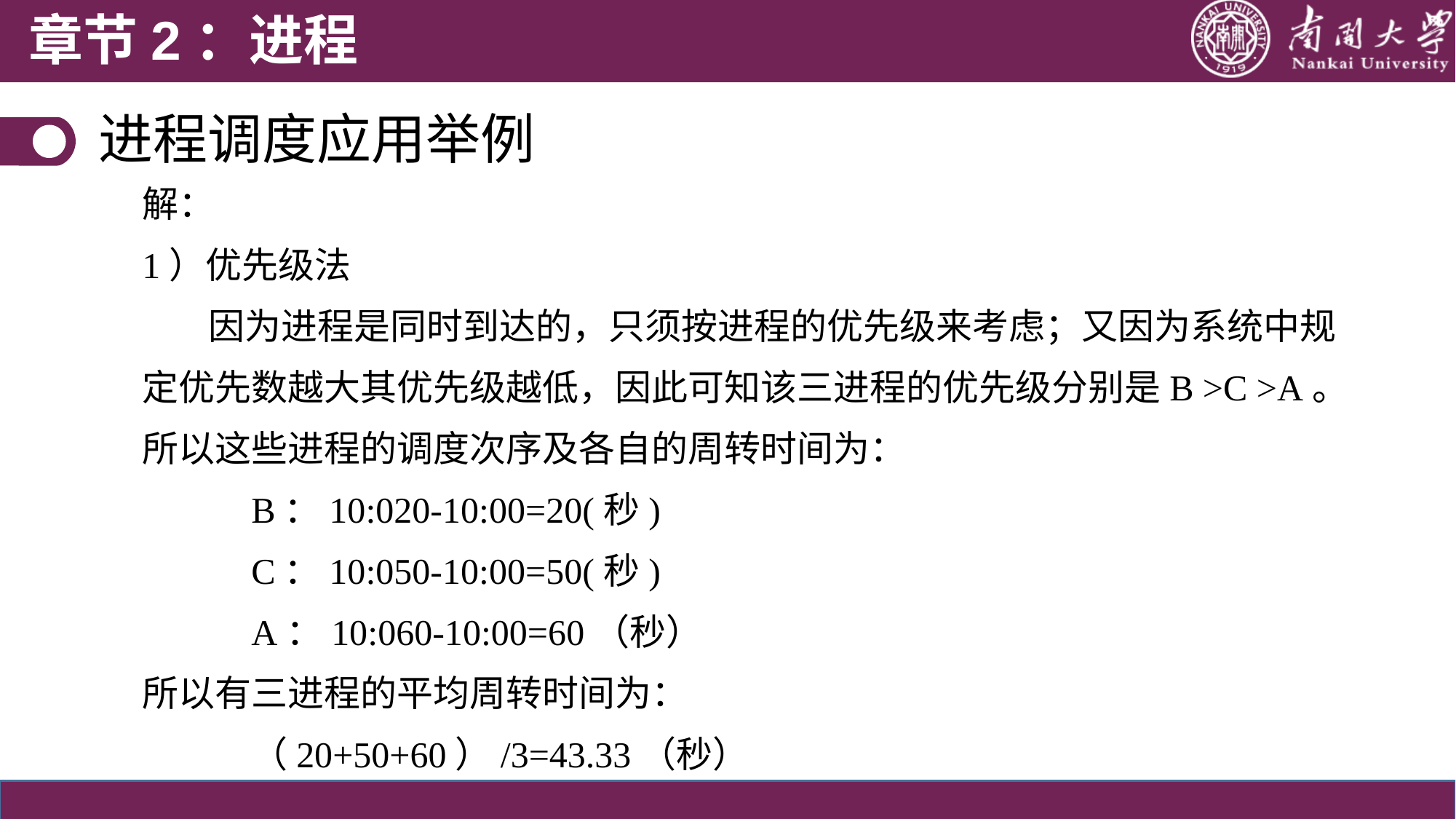

章节2：进程
进程调度应用举例

解：
1）优先级法
       因为进程是同时到达的，只须按进程的优先级来考虑；又因为系统中规定优先数越大其优先级越低，因此可知该三进程的优先级分别是B >C >A。
所以这些进程的调度次序及各自的周转时间为：
	B：10:020-10:00=20(秒)
	C：10:050-10:00=50(秒)
	A：10:060-10:00=60（秒）
所以有三进程的平均周转时间为：
	（20+50+60）/3=43.33（秒）